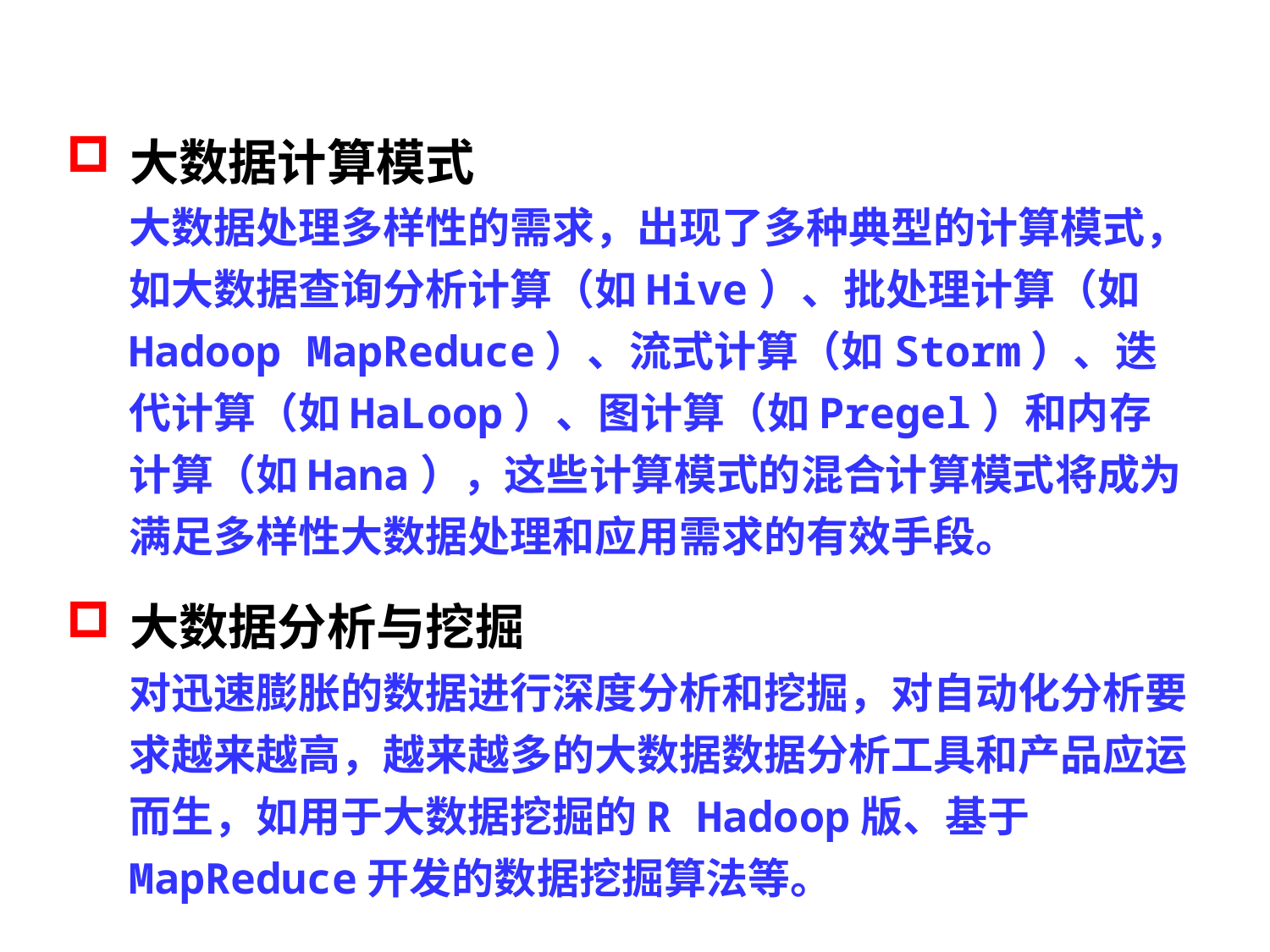

大数据计算模式
大数据处理多样性的需求，出现了多种典型的计算模式，如大数据查询分析计算（如Hive）、批处理计算（如Hadoop MapReduce）、流式计算（如Storm）、迭代计算（如HaLoop）、图计算（如Pregel）和内存计算（如Hana），这些计算模式的混合计算模式将成为满足多样性大数据处理和应用需求的有效手段。
大数据分析与挖掘
对迅速膨胀的数据进行深度分析和挖掘，对自动化分析要求越来越高，越来越多的大数据数据分析工具和产品应运而生，如用于大数据挖掘的R Hadoop版、基于MapReduce开发的数据挖掘算法等。